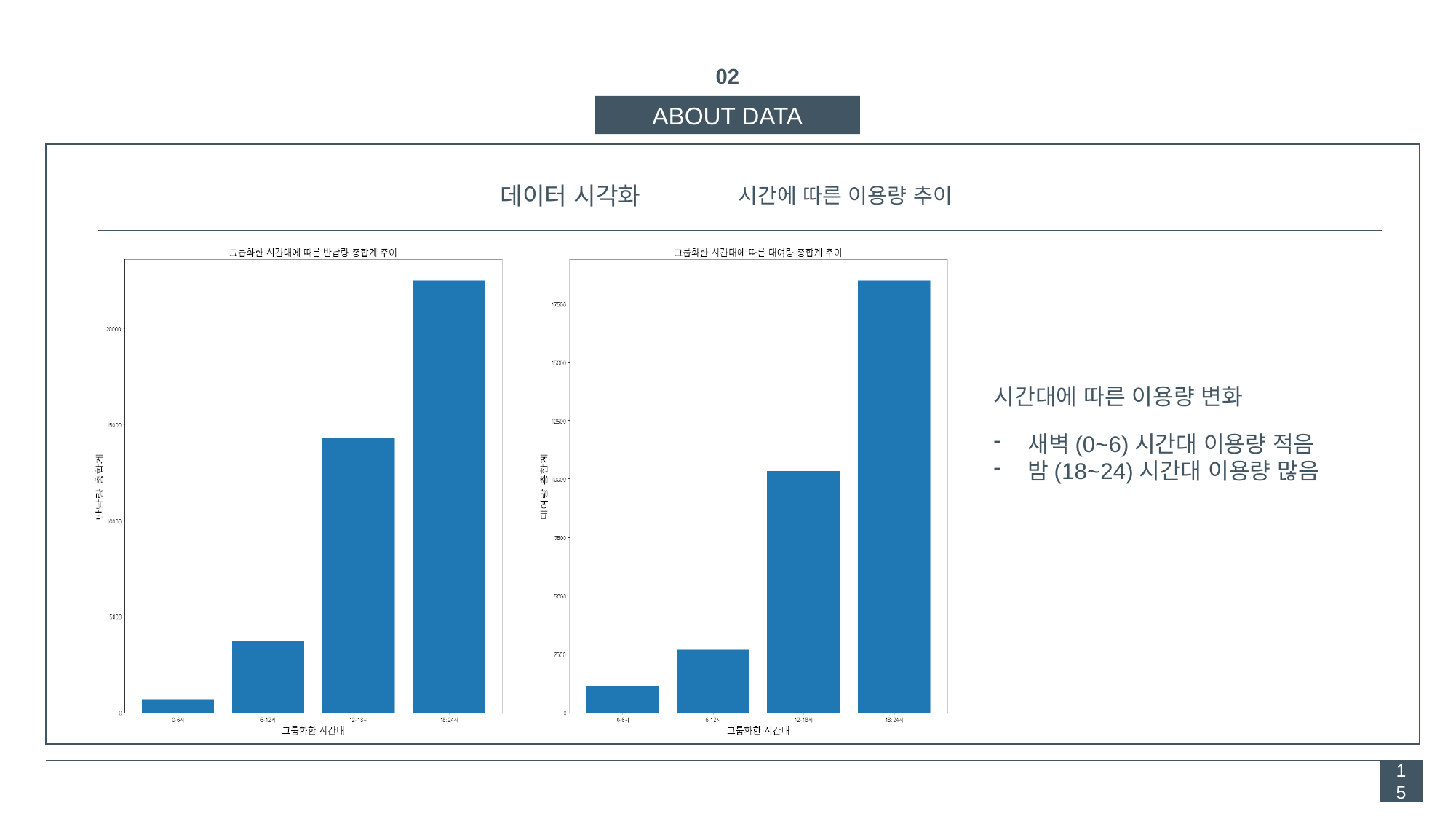

02
ABOUT DATA

데이터 시각화
시간에 따른 이용량 추이

시간대에 따른 이용량 변화
새벽(0~6)시간대 이용량 적음
밤(18~24)시간대 이용량 많음
15